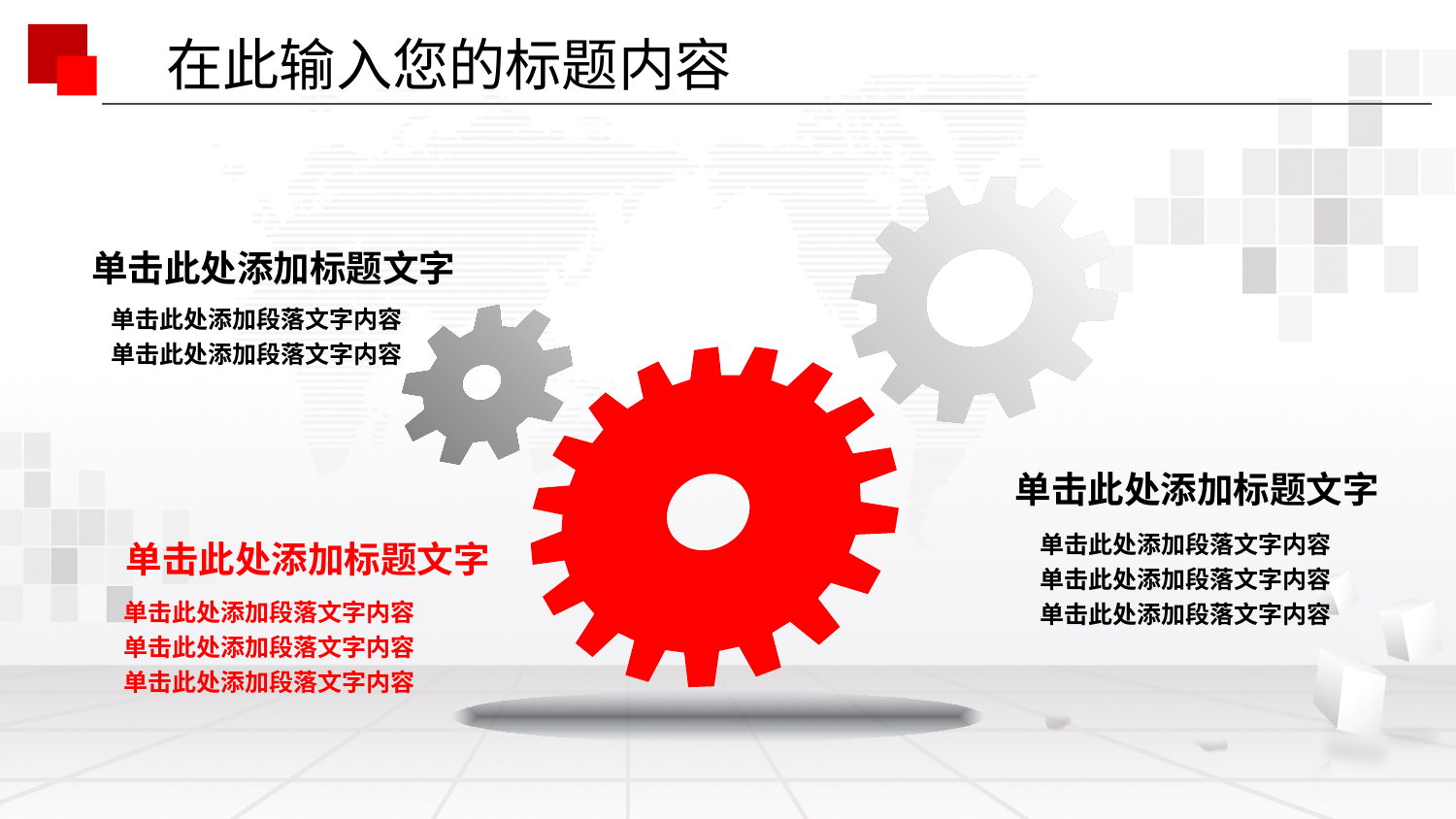

在此输入您的标题内容

单击此处添加标题文字
单击此处添加段落文字内容
单击此处添加段落文字内容

单击此处添加标题文字
单击此处添加段落文字内容
单击此处添加段落文字内容
单击此处添加段落文字内容
单击此处添加标题文字
单击此处添加段落文字内容
单击此处添加段落文字内容
单击此处添加段落文字内容